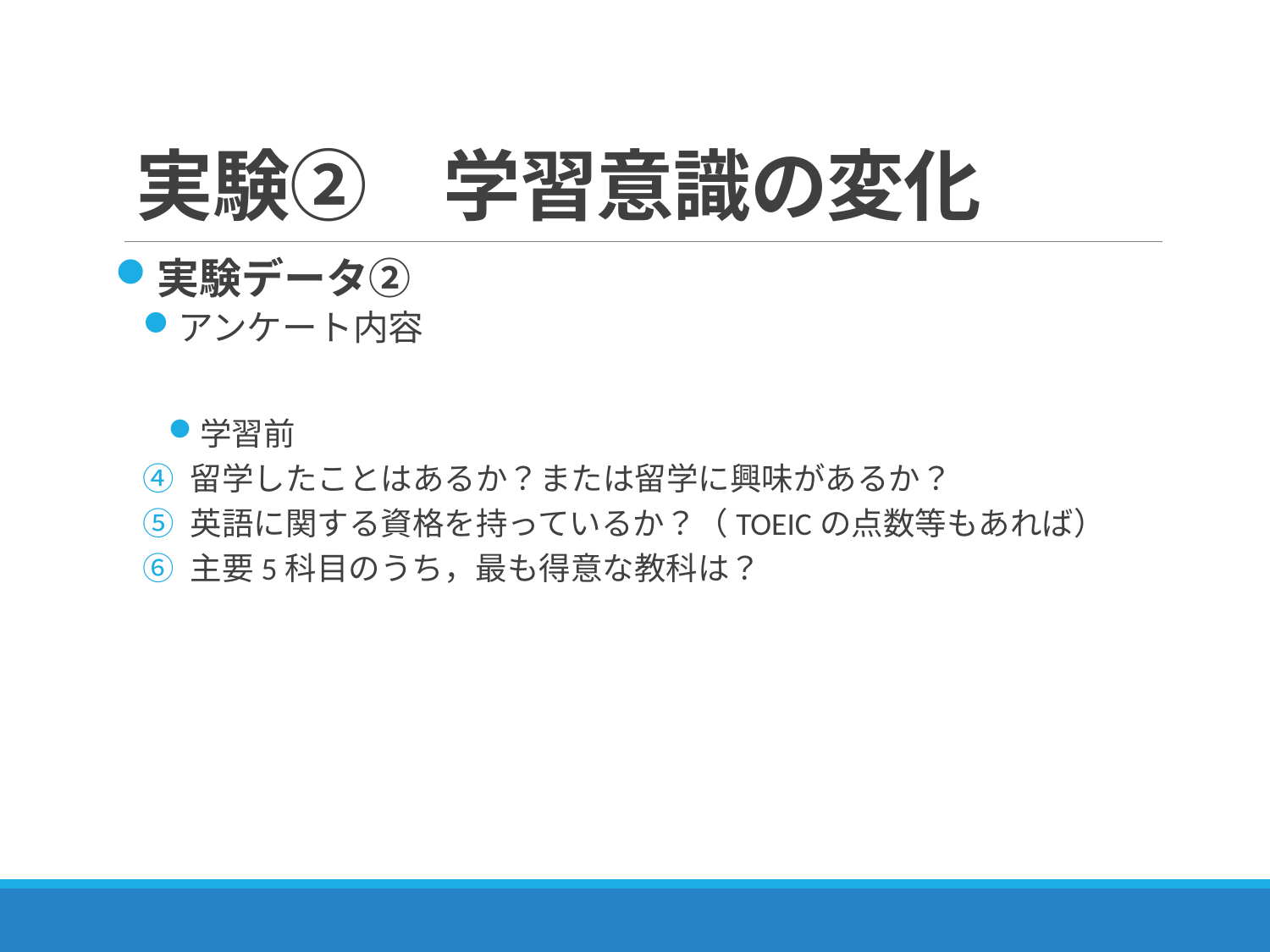

実験②　学習意識の変化
実験データ②
アンケート内容

学習前
留学したことはあるか？または留学に興味があるか？
英語に関する資格を持っているか？（TOEICの点数等もあれば）
主要5科目のうち，最も得意な教科は？

35